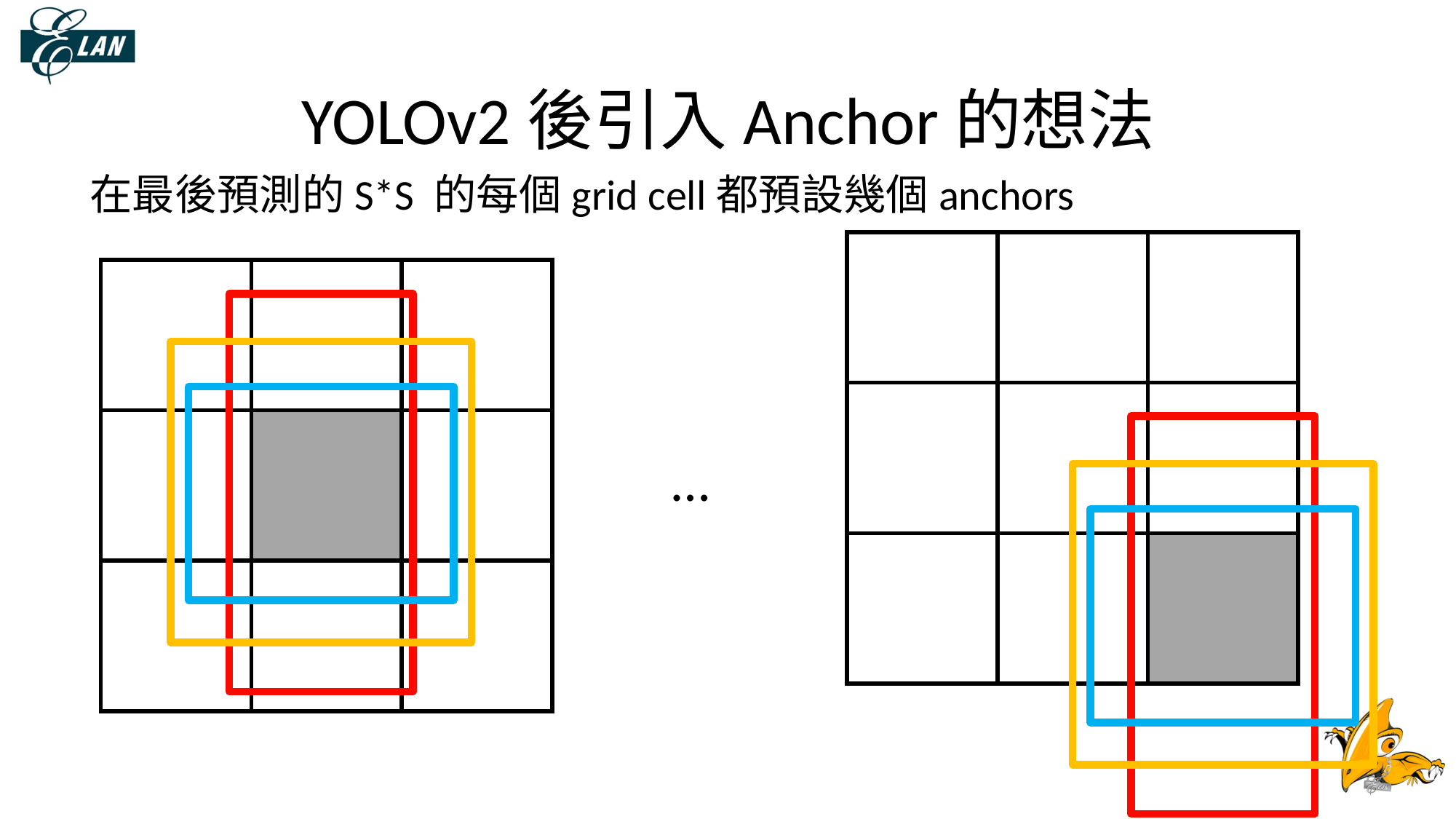

# YOLOv2後引入Anchor的想法
在最後預測的S*S 的每個grid cell都預設幾個anchors
|  |  |  |
| --- | --- | --- |
|  |  |  |
|  |  |  |
|  |  |  |
| --- | --- | --- |
|  |  |  |
|  |  |  |

…